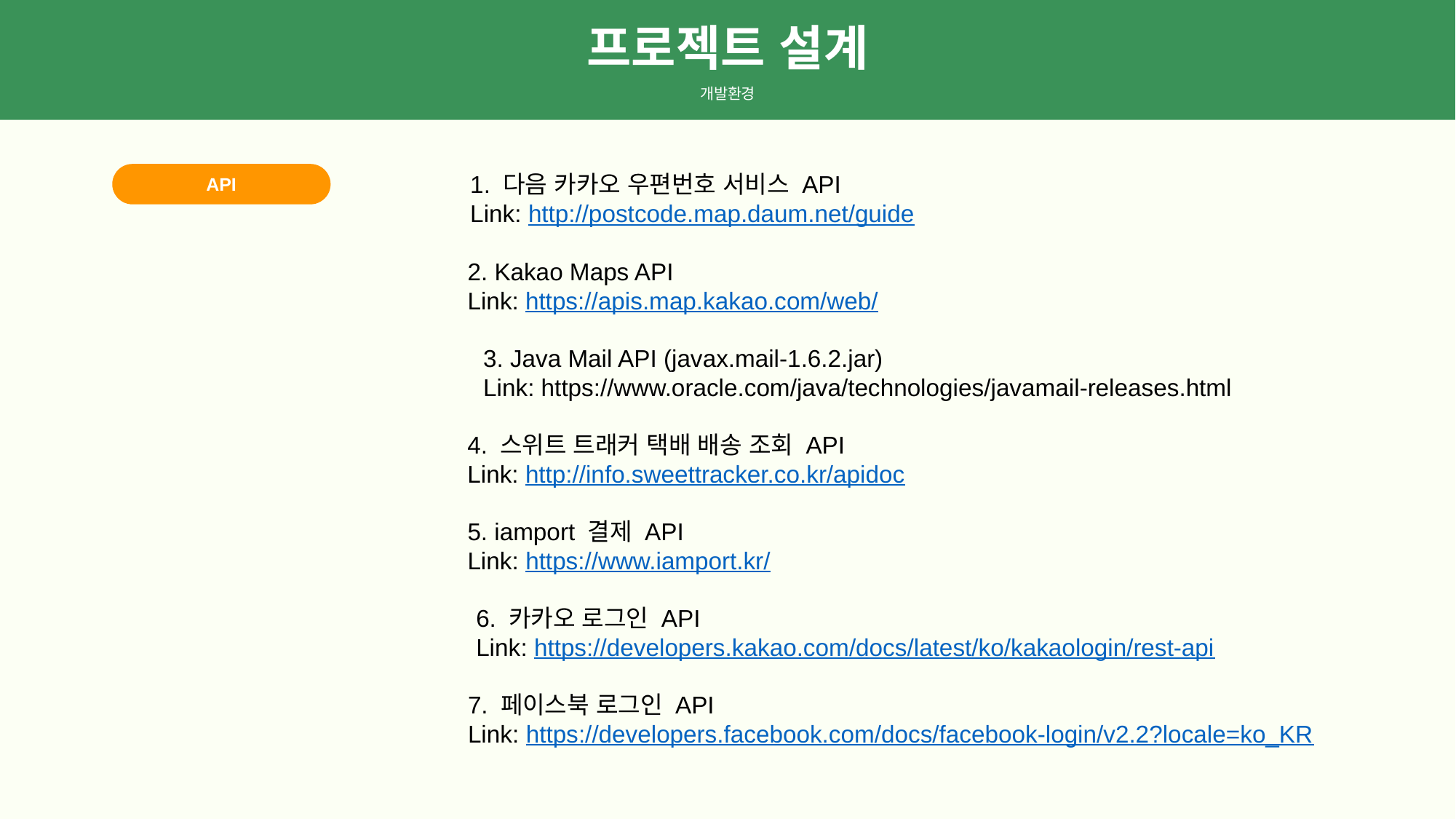

프로젝트 설계
개발환경
API
1. 다음 카카오 우편번호 서비스 API
Link: http://postcode.map.daum.net/guide
2. Kakao Maps API
Link: https://apis.map.kakao.com/web/
3. Java Mail API (javax.mail-1.6.2.jar)
Link: https://www.oracle.com/java/technologies/javamail-releases.html
4. 스위트 트래커 택배 배송 조회 API
Link: http://info.sweettracker.co.kr/apidoc
5. iamport 결제 API
Link: https://www.iamport.kr/
6. 카카오 로그인 API
Link: https://developers.kakao.com/docs/latest/ko/kakaologin/rest-api
7. 페이스북 로그인 API
Link: https://developers.facebook.com/docs/facebook-login/v2.2?locale=ko_KR